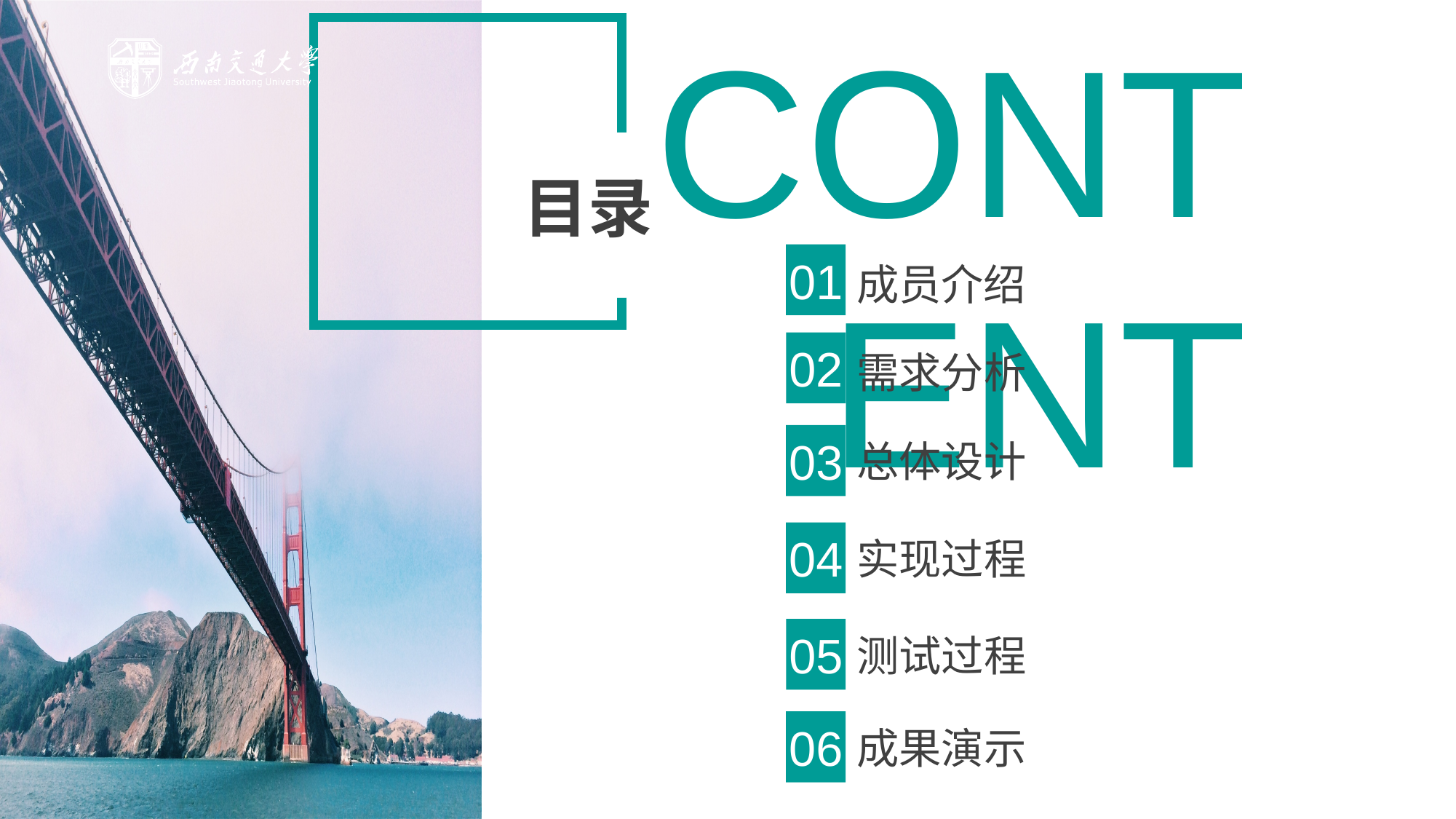

CONTENT

目录
01
成员介绍
02
需求分析
03
总体设计
04
实现过程
05
测试过程
06
成果演示